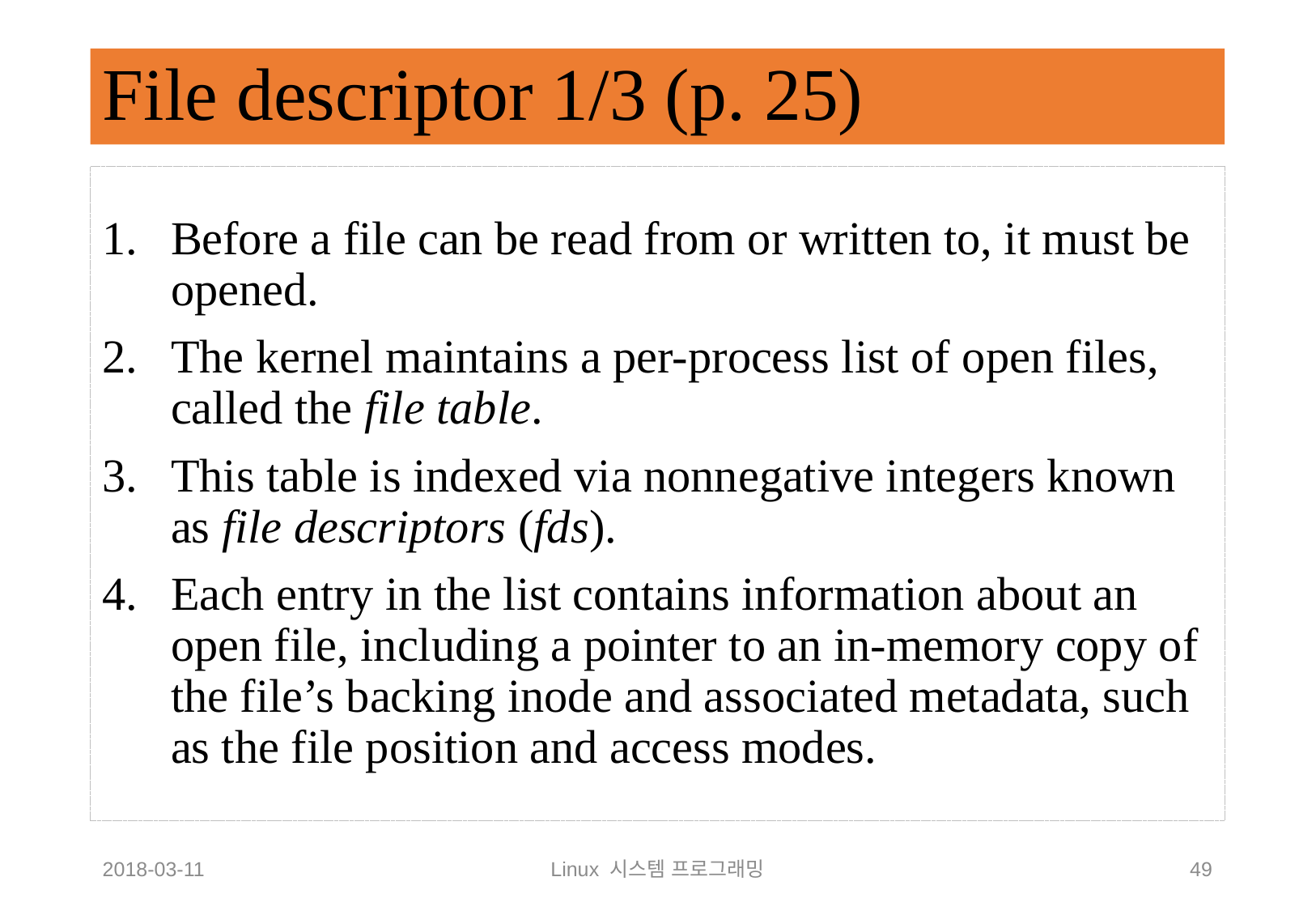

# File descriptor 1/3 (p. 25)
Before a file can be read from or written to, it must be opened.
The kernel maintains a per-process list of open files, called the file table.
This table is indexed via nonnegative integers known as file descriptors (fds).
Each entry in the list contains information about an open file, including a pointer to an in-memory copy of the file’s backing inode and associated metadata, such as the file position and access modes.
2018-03-11
Linux 시스템 프로그래밍
49